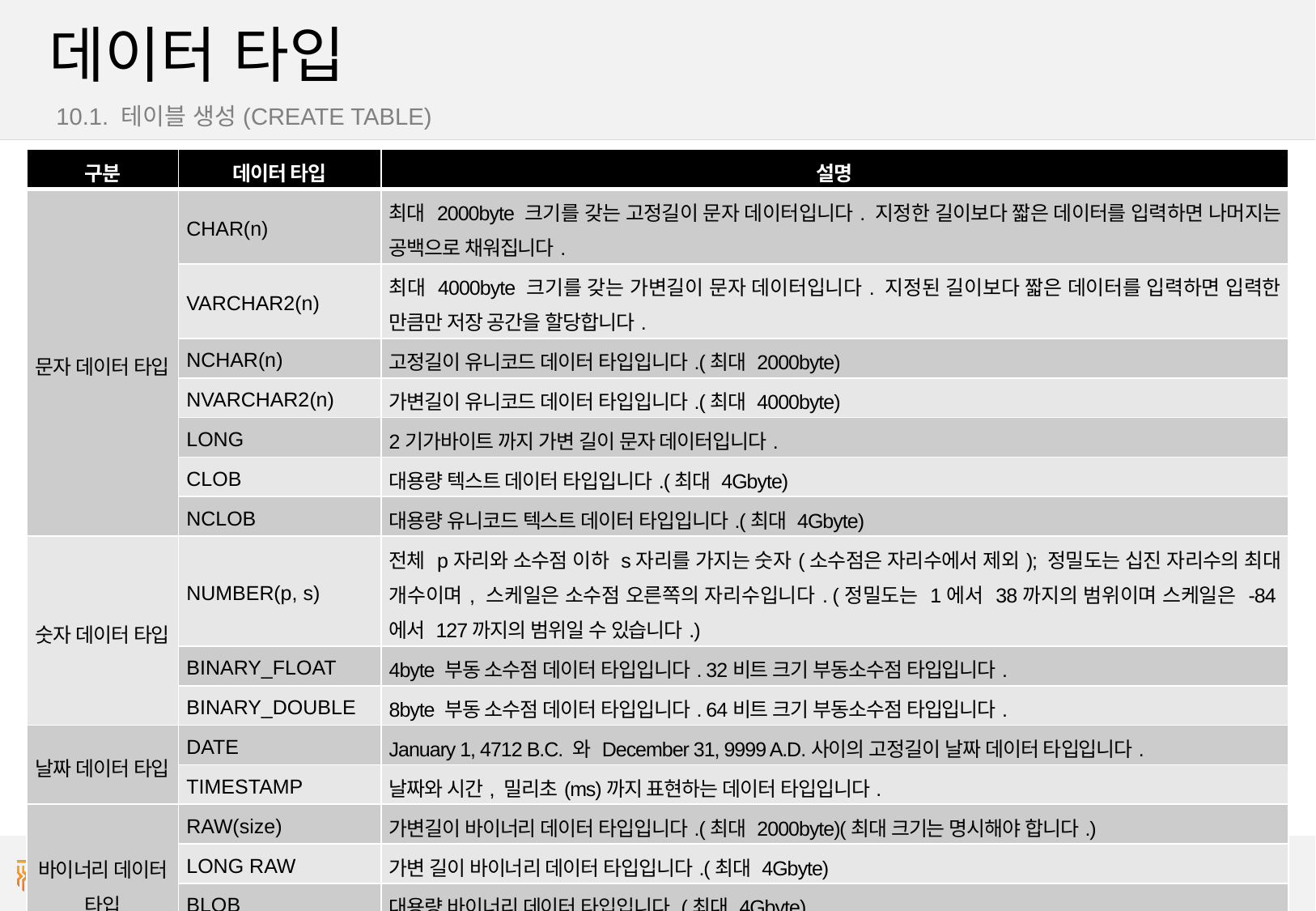

# 데이터 타입
10.1. 테이블 생성(CREATE TABLE)
| 구분 | 데이터 타입 | 설명 |
| --- | --- | --- |
| 문자 데이터 타입 | CHAR(n) | 최대 2000byte 크기를 갖는 고정길이 문자 데이터입니다. 지정한 길이보다 짧은 데이터를 입력하면 나머지는 공백으로 채워집니다. |
|  | VARCHAR2(n) | 최대 4000byte 크기를 갖는 가변길이 문자 데이터입니다. 지정된 길이보다 짧은 데이터를 입력하면 입력한 만큼만 저장 공간을 할당합니다. |
|  | NCHAR(n) | 고정길이 유니코드 데이터 타입입니다.(최대 2000byte) |
|  | NVARCHAR2(n) | 가변길이 유니코드 데이터 타입입니다.(최대 4000byte) |
|  | LONG | 2기가바이트 까지 가변 길이 문자 데이터입니다. |
|  | CLOB | 대용량 텍스트 데이터 타입입니다.(최대 4Gbyte) |
|  | NCLOB | 대용량 유니코드 텍스트 데이터 타입입니다.(최대 4Gbyte) |
| 숫자 데이터 타입 | NUMBER(p, s) | 전체 p자리와 소수점 이하 s자리를 가지는 숫자(소수점은 자리수에서 제외); 정밀도는 십진 자리수의 최대 개수이며, 스케일은 소수점 오른쪽의 자리수입니다. (정밀도는 1에서 38까지의 범위이며 스케일은 -84에서 127까지의 범위일 수 있습니다.) |
|  | BINARY\_FLOAT | 4byte 부동 소수점 데이터 타입입니다. 32비트 크기 부동소수점 타입입니다. |
|  | BINARY\_DOUBLE | 8byte 부동 소수점 데이터 타입입니다. 64비트 크기 부동소수점 타입입니다. |
| 날짜 데이터 타입 | DATE | January 1, 4712 B.C. 와 December 31, 9999 A.D.사이의 고정길이 날짜 데이터 타입입니다. |
|  | TIMESTAMP | 날짜와 시간, 밀리초(ms)까지 표현하는 데이터 타입입니다. |
| 바이너리 데이터 타입 | RAW(size) | 가변길이 바이너리 데이터 타입입니다.(최대 2000byte)(최대 크기는 명시해야 합니다.) |
|  | LONG RAW | 가변 길이 바이너리 데이터 타입입니다.(최대 4Gbyte) |
|  | BLOB | 대용량 바이너리 데이터 타입입니다.(최대 4Gbyte) |
|  | BFILE | 대용량의 바이너리 데이터를 파일형태로 저장하기 위한 데이터 타입입니다.(최대 4Gbyte) |